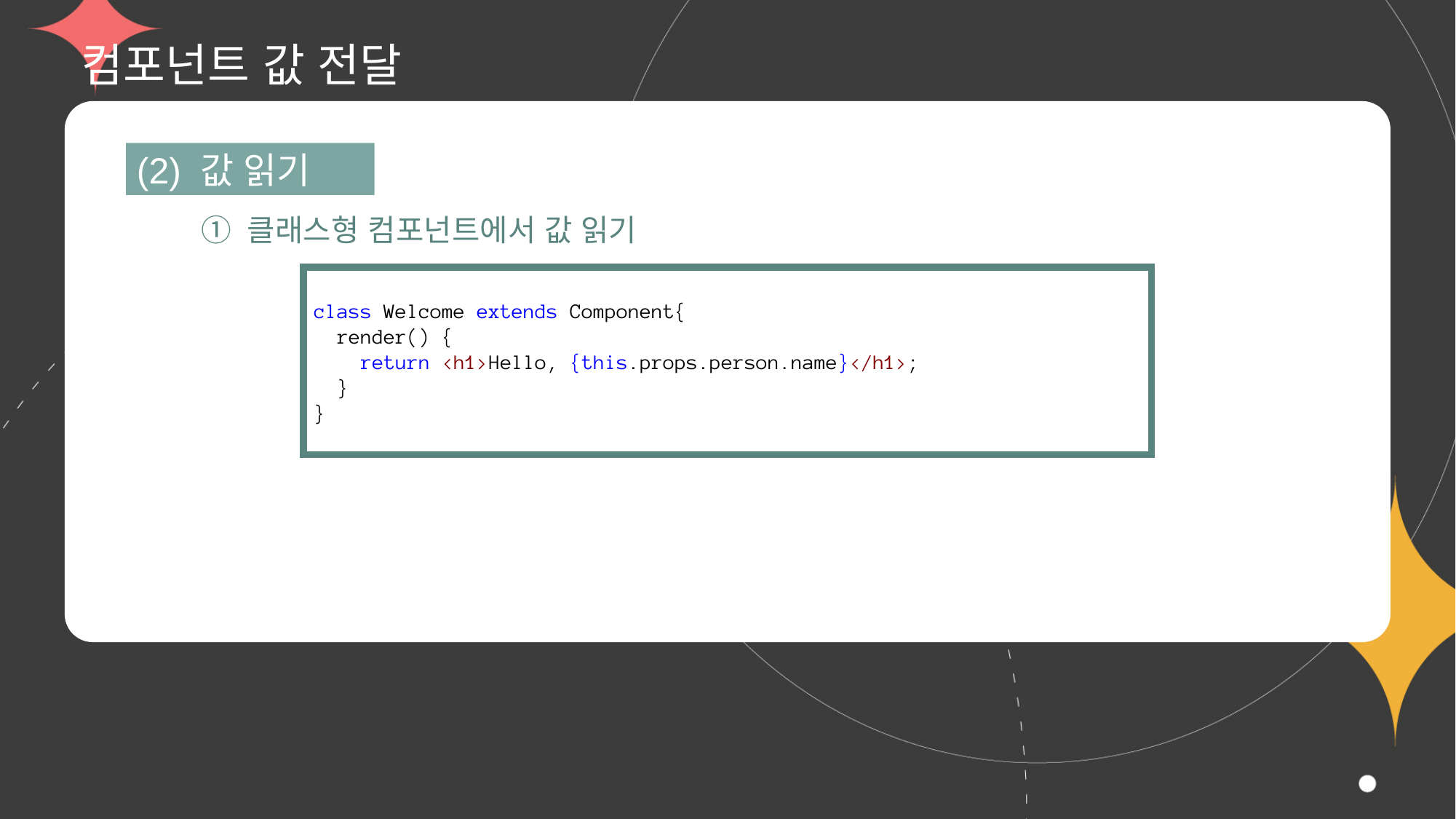

# 컴포넌트 값 전달
(2) 값 읽기
① 클래스형 컴포넌트에서 값 읽기
class Welcome extends Component{
  render() {
    return <h1>Hello, {this.props.person.name}</h1>;
  }
}